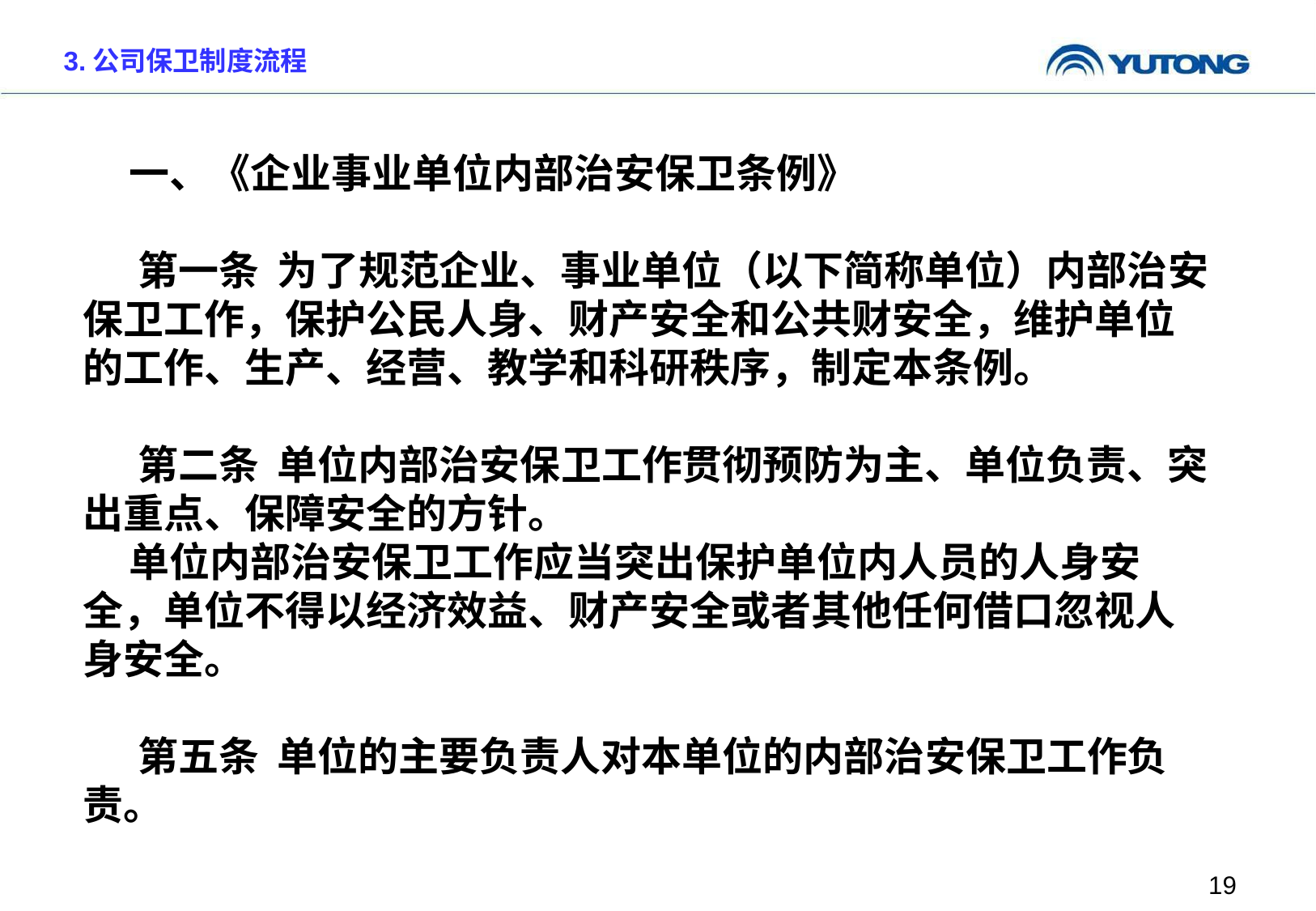

3.公司保卫制度流程
    一、《企业事业单位内部治安保卫条例》

     第一条  为了规范企业、事业单位（以下简称单位）内部治安保卫工作，保护公民人身、财产安全和公共财安全，维护单位的工作、生产、经营、教学和科研秩序，制定本条例。

     第二条  单位内部治安保卫工作贯彻预防为主、单位负责、突出重点、保障安全的方针。
    单位内部治安保卫工作应当突出保护单位内人员的人身安全，单位不得以经济效益、财产安全或者其他任何借口忽视人身安全。

     第五条  单位的主要负责人对本单位的内部治安保卫工作负责。
19